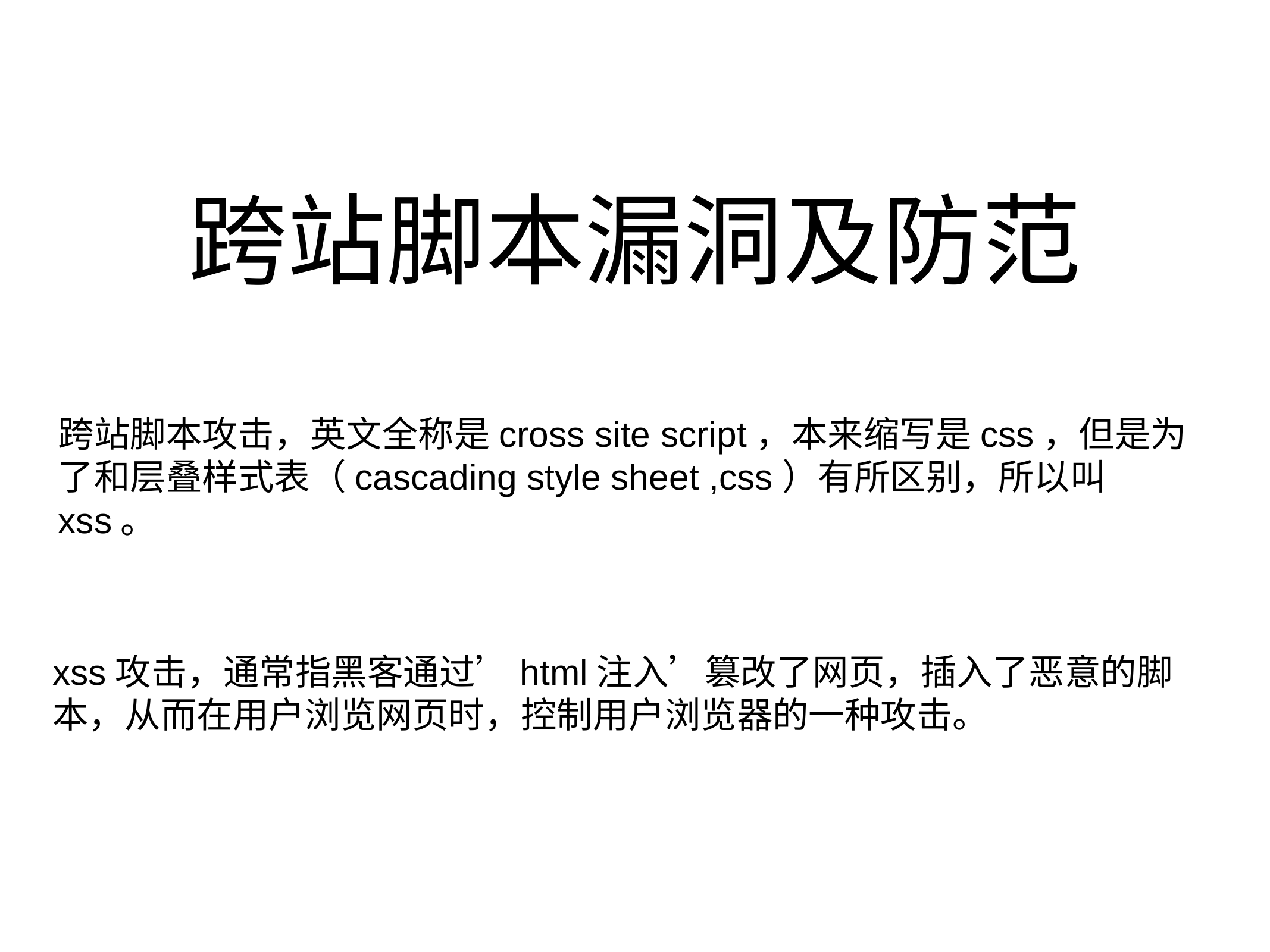

# 跨站脚本漏洞及防范
跨站脚本攻击，英文全称是cross site script，本来缩写是css，但是为了和层叠样式表（cascading style sheet ,css）有所区别，所以叫xss。
xss攻击，通常指黑客通过’html注入’篡改了网页，插入了恶意的脚本，从而在用户浏览网页时，控制用户浏览器的一种攻击。